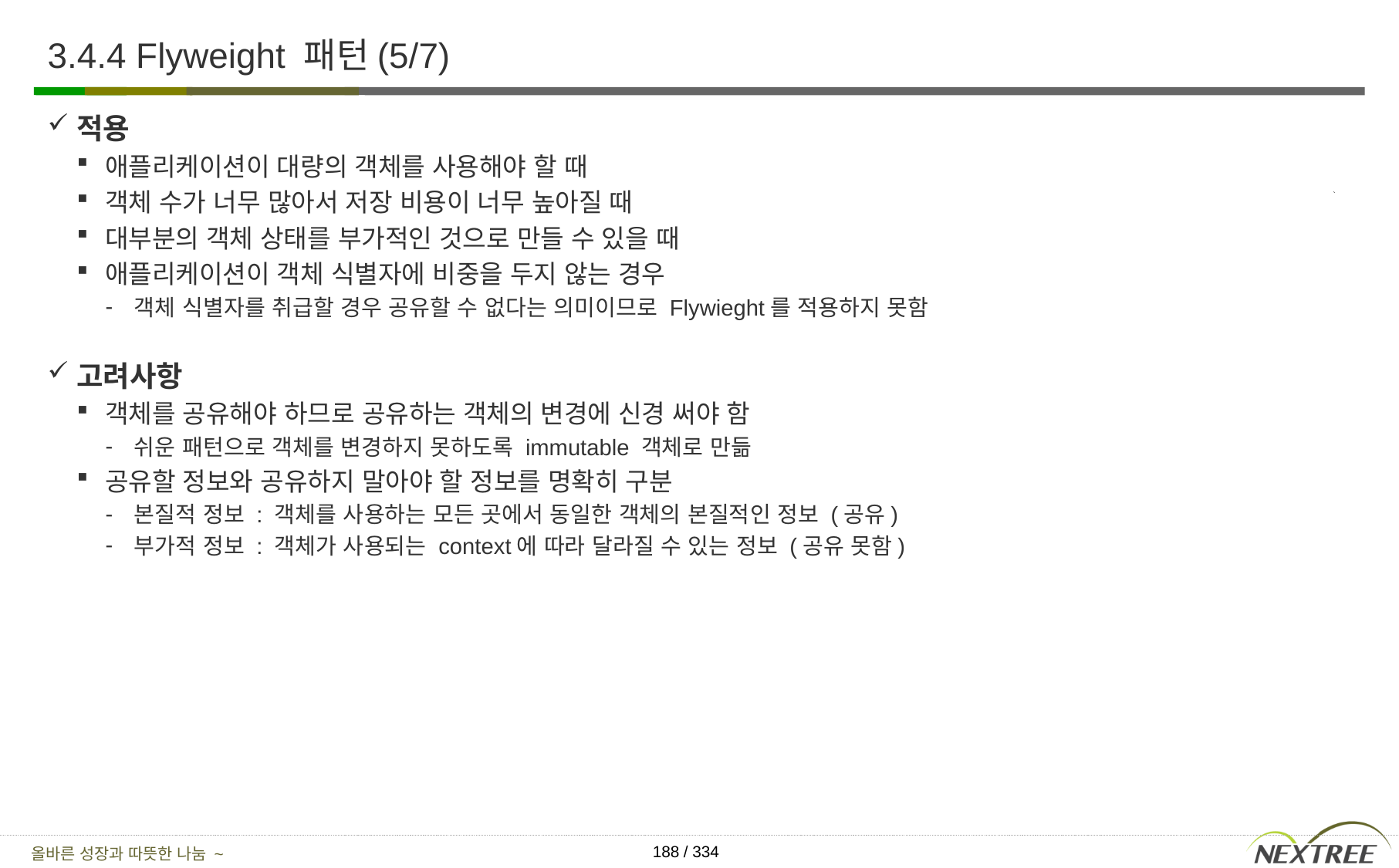

# 3.4.4 Flyweight 패턴(5/7)
적용
애플리케이션이 대량의 객체를 사용해야 할 때
객체 수가 너무 많아서 저장 비용이 너무 높아질 때
대부분의 객체 상태를 부가적인 것으로 만들 수 있을 때
애플리케이션이 객체 식별자에 비중을 두지 않는 경우
객체 식별자를 취급할 경우 공유할 수 없다는 의미이므로 Flywieght를 적용하지 못함

고려사항
객체를 공유해야 하므로 공유하는 객체의 변경에 신경 써야 함
쉬운 패턴으로 객체를 변경하지 못하도록 immutable 객체로 만듦
공유할 정보와 공유하지 말아야 할 정보를 명확히 구분
본질적 정보 : 객체를 사용하는 모든 곳에서 동일한 객체의 본질적인 정보 (공유)
부가적 정보 : 객체가 사용되는 context에 따라 달라질 수 있는 정보 (공유 못함)